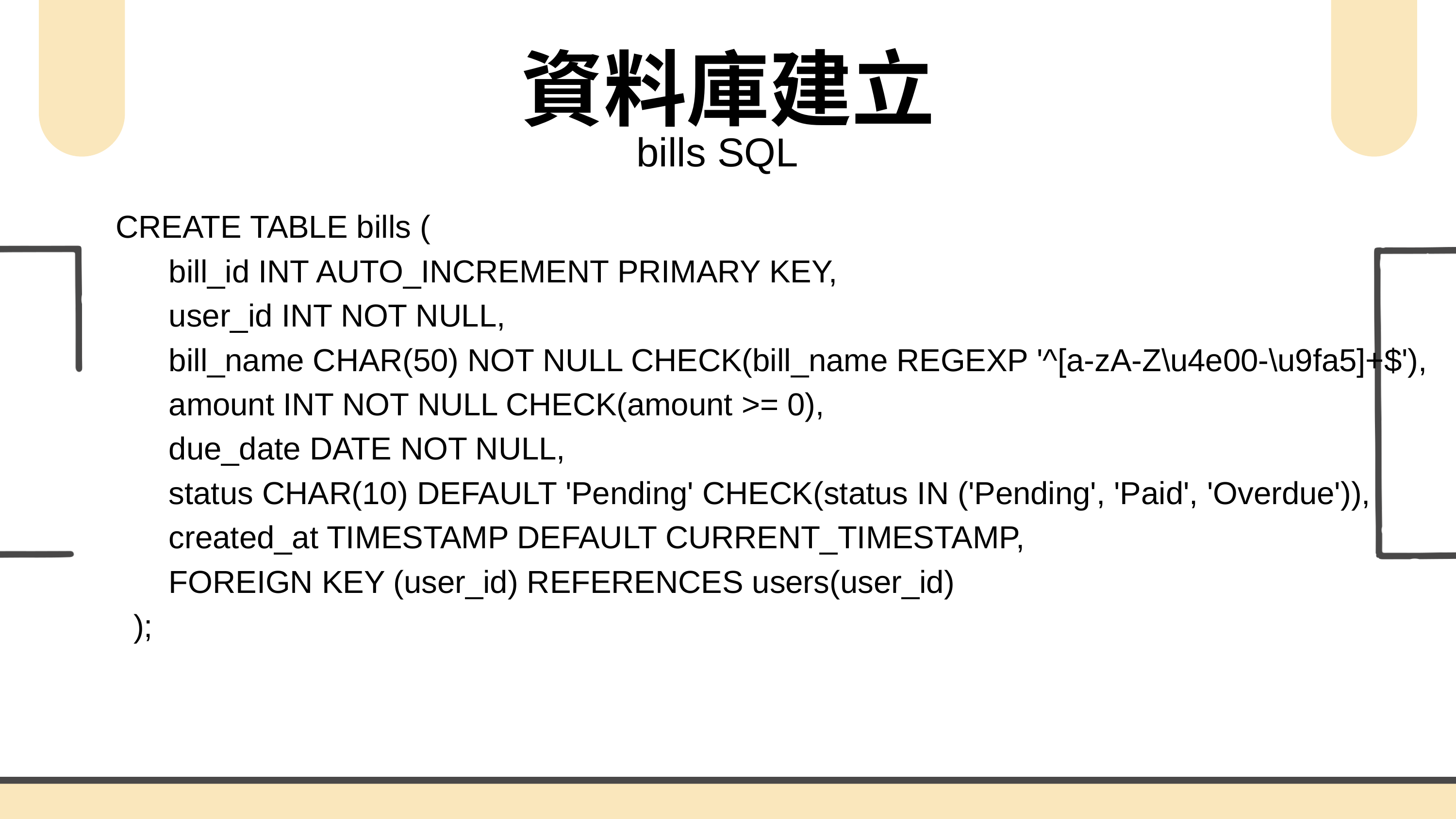

資料庫建立
bills SQL
CREATE TABLE bills (
      bill_id INT AUTO_INCREMENT PRIMARY KEY,
      user_id INT NOT NULL,
      bill_name CHAR(50) NOT NULL CHECK(bill_name REGEXP '^[a-zA-Z\u4e00-\u9fa5]+$'),
      amount INT NOT NULL CHECK(amount >= 0),
      due_date DATE NOT NULL,
      status CHAR(10) DEFAULT 'Pending' CHECK(status IN ('Pending', 'Paid', 'Overdue')),
      created_at TIMESTAMP DEFAULT CURRENT_TIMESTAMP,
      FOREIGN KEY (user_id) REFERENCES users(user_id)
  );